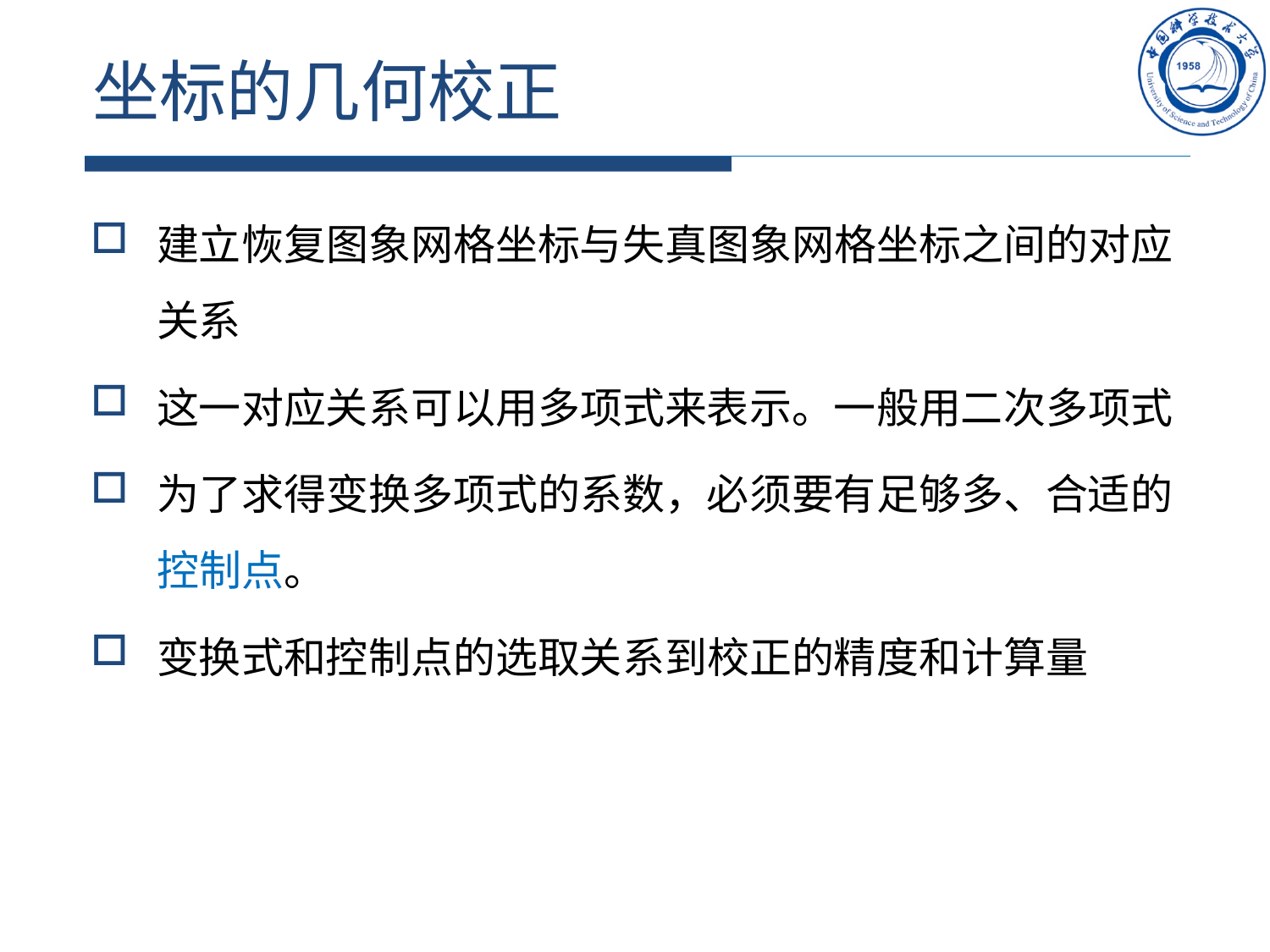

# 坐标的几何校正
建立恢复图象网格坐标与失真图象网格坐标之间的对应关系
这一对应关系可以用多项式来表示。一般用二次多项式
为了求得变换多项式的系数，必须要有足够多、合适的控制点。
变换式和控制点的选取关系到校正的精度和计算量